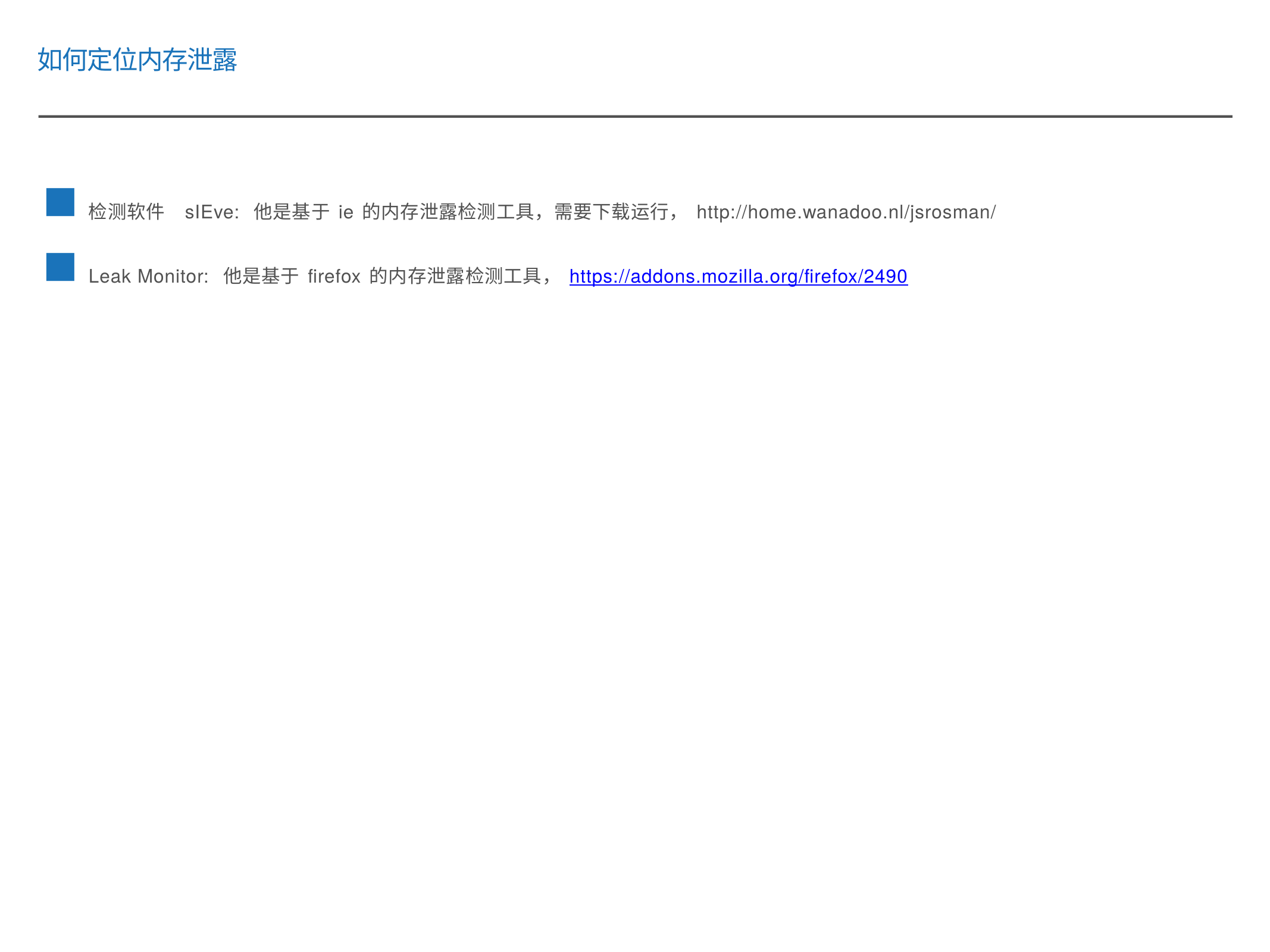

如何定位内存泄露
检测软件  sIEve: 他是基于ie的内存泄露检测工具，需要下载运行，http://home.wanadoo.nl/jsrosman/
Leak Monitor: 他是基于firefox的内存泄露检测工具，https://addons.mozilla.org/firefox/2490